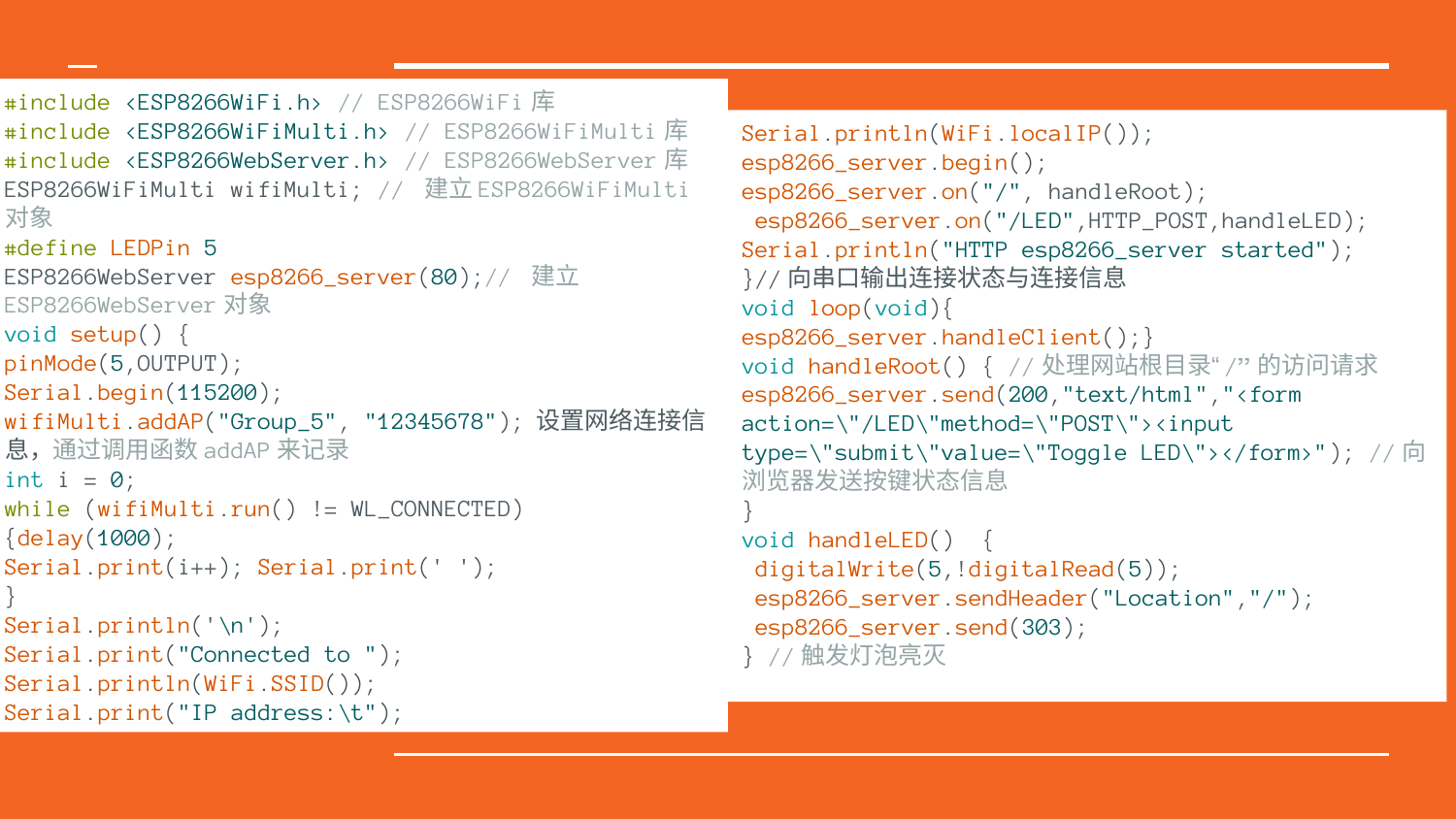

#include <ESP8266WiFi.h> // ESP8266WiFi库
#include <ESP8266WiFiMulti.h> // ESP8266WiFiMulti库
#include <ESP8266WebServer.h> // ESP8266WebServer库
ESP8266WiFiMulti wifiMulti; // 建立ESP8266WiFiMulti对象
#define LEDPin 5
ESP8266WebServer esp8266_server(80);// 建立ESP8266WebServer对象
void setup() {
pinMode(5,OUTPUT);
Serial.begin(115200);
wifiMulti.addAP("Group_5", "12345678"); 设置网络连接信息，通过调用函数addAP来记录
int i = 0;
while (wifiMulti.run() != WL_CONNECTED)
{delay(1000);
Serial.print(i++); Serial.print(' ');
}
Serial.println('\n');
Serial.print("Connected to ");
Serial.println(WiFi.SSID());
Serial.print("IP address:\t");
Serial.println(WiFi.localIP());
esp8266_server.begin();
esp8266_server.on("/", handleRoot);
 esp8266_server.on("/LED",HTTP_POST,handleLED);
Serial.println("HTTP esp8266_server started");
}//向串口输出连接状态与连接信息
void loop(void){
esp8266_server.handleClient();}
void handleRoot() { //处理网站根目录“/”的访问请求
esp8266_server.send(200,"text/html","<form action=\"/LED\"method=\"POST\"><input type=\"submit\"value=\"Toggle LED\"></form>"); //向浏览器发送按键状态信息
}
void handleLED()  {
 digitalWrite(5,!digitalRead(5));
 esp8266_server.sendHeader("Location","/");
 esp8266_server.send(303);
} //触发灯泡亮灭